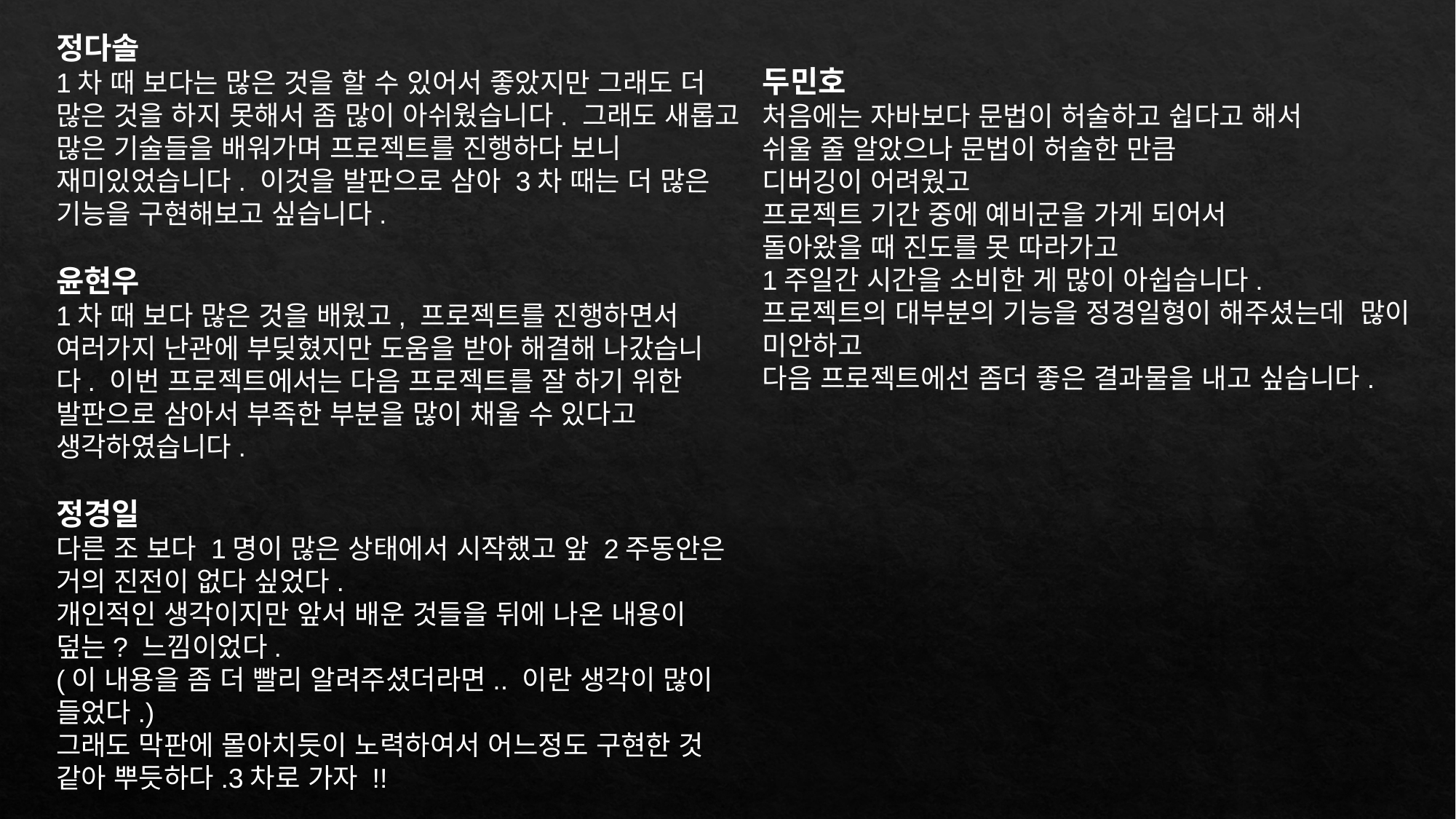

정다솔
1차 때 보다는 많은 것을 할 수 있어서 좋았지만 그래도 더 많은 것을 하지 못해서 좀 많이 아쉬웠습니다. 그래도 새롭고 많은 기술들을 배워가며 프로젝트를 진행하다 보니 재미있었습니다. 이것을 발판으로 삼아 3차 때는 더 많은 기능을 구현해보고 싶습니다.

윤현우
1차 때 보다 많은 것을 배웠고, 프로젝트를 진행하면서 여러가지 난관에 부딪혔지만 도움을 받아 해결해 나갔습니다. 이번 프로젝트에서는 다음 프로젝트를 잘 하기 위한 발판으로 삼아서 부족한 부분을 많이 채울 수 있다고 생각하였습니다.

정경일
다른 조 보다 1명이 많은 상태에서 시작했고 앞 2주동안은 거의 진전이 없다 싶었다.
개인적인 생각이지만 앞서 배운 것들을 뒤에 나온 내용이 덮는? 느낌이었다.
(이 내용을 좀 더 빨리 알려주셨더라면.. 이란 생각이 많이 들었다.)
그래도 막판에 몰아치듯이 노력하여서 어느정도 구현한 것 같아 뿌듯하다.3차로 가자 !!
두민호
처음에는 자바보다 문법이 허술하고 쉽다고 해서
쉬울 줄 알았으나 문법이 허술한 만큼
디버깅이 어려웠고
프로젝트 기간 중에 예비군을 가게 되어서
돌아왔을 때 진도를 못 따라가고
1주일간 시간을 소비한 게 많이 아쉽습니다.
프로젝트의 대부분의 기능을 정경일형이 해주셨는데  많이 미안하고
다음 프로젝트에선 좀더 좋은 결과물을 내고 싶습니다.